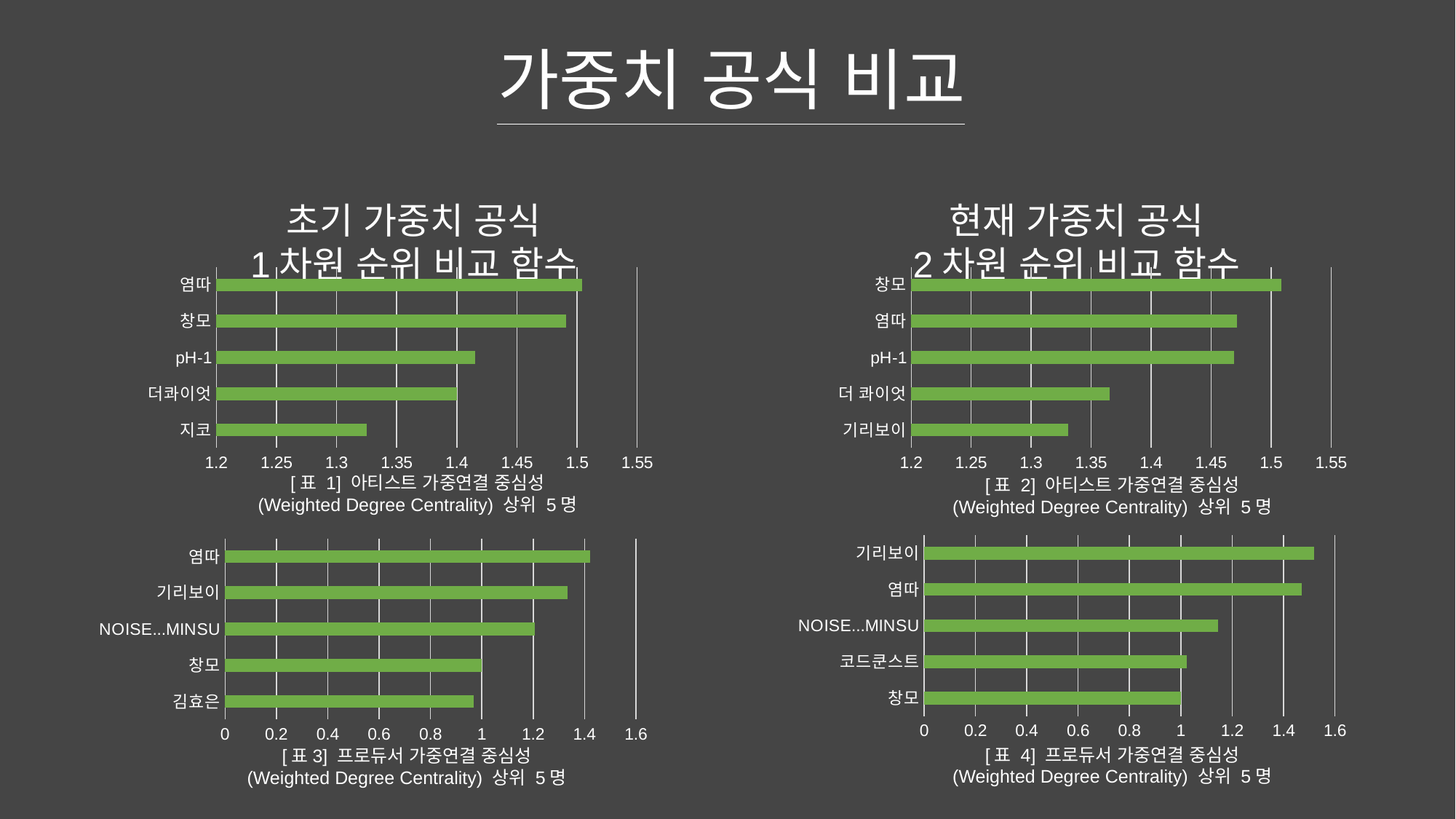

가중치 공식 비교
초기 가중치 공식
1차원 순위 비교 함수
현재 가중치 공식
2차원 순위 비교 함수

### Chart

| Category | Artist Weighted Degree |
|---|---|
| 지코 | 1.32493645790964 |
| 더콰이엇 | 1.40008467834559 |
| pH-1 | 1.41511430963873 |
| 창모 | 1.49089753255248 |
| 염따 | 1.50444537587463 |

### Chart

| Category | Artist Weighted Degree |
|---|---|
| 기리보이 | 1.33083690889179 |
| 더 콰이엇 | 1.36565451335627 |
| pH-1 | 1.46942667104303 |
| 염따 | 1.47134749870747 |
| 창모 | 1.5084255002439 |
[표 1] 아티스트 가중연결 중심성
(Weighted Degree Centrality) 상위 5명
[표 2] 아티스트 가중연결 중심성
(Weighted Degree Centrality) 상위 5명

### Chart

| Category | Producer Weighted Degree |
|---|---|
| 창모 | 1.0 |
| 코드쿤스트 | 1.02334918570704 |
| NOISE...MINSU | 1.14578485488891 |
| 염따 | 1.47134749870747 |
| 기리보이 | 1.52029654663056 |

### Chart

| Category | Producer Weighted Degree |
|---|---|
| 김효은 | 0.967400521039962 |
| 창모 | 1.0 |
| NOISE...MINSU | 1.20554611086845 |
| 기리보이 | 1.33467403118265 |
| 염따 | 1.42209991440176 |
[표 4] 프로듀서 가중연결 중심성
(Weighted Degree Centrality) 상위 5명
[표3] 프로듀서 가중연결 중심성
(Weighted Degree Centrality) 상위 5명